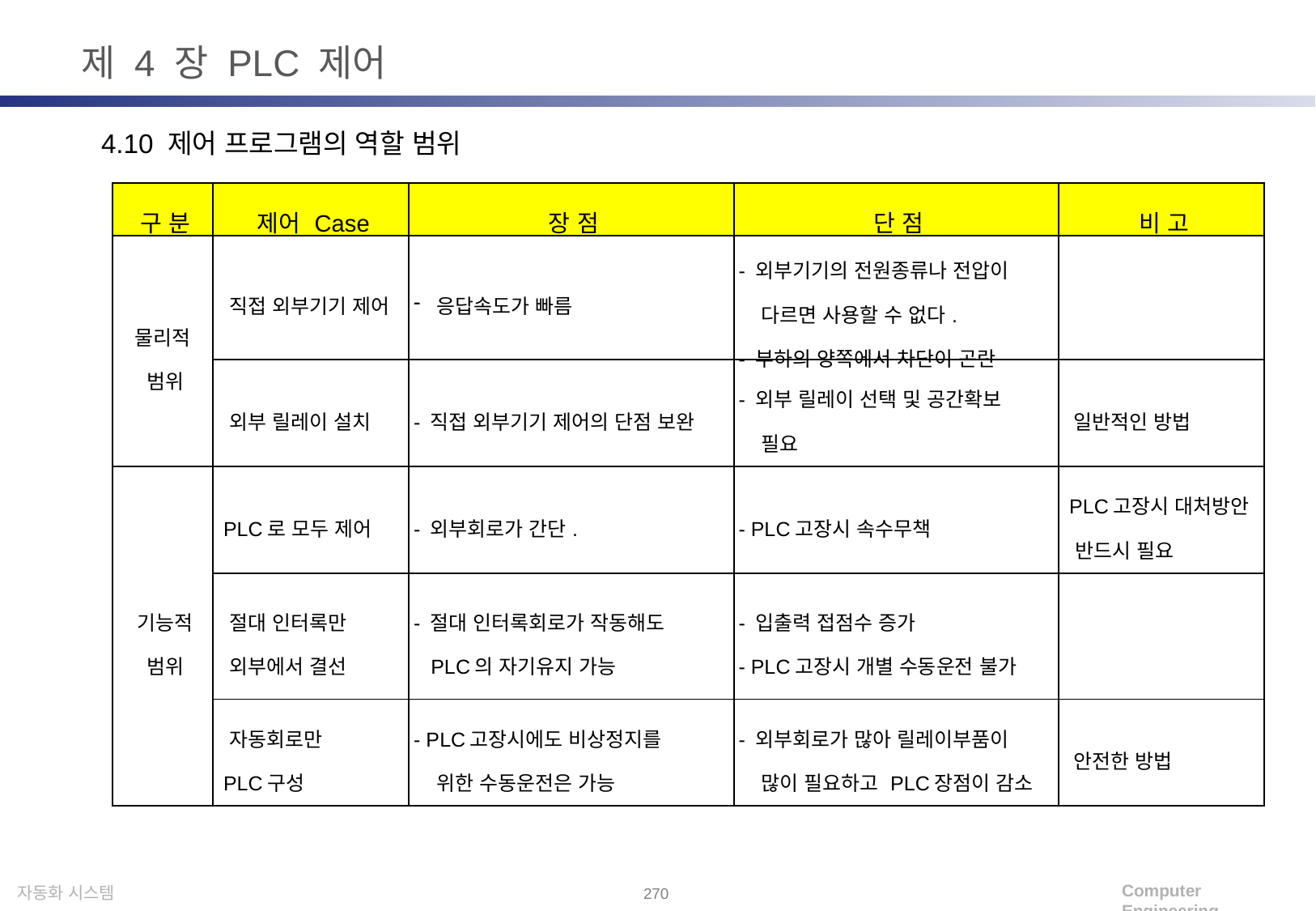

제 4 장 PLC 제어
4.10 제어 프로그램의 역할 범위
| 구 분 | 제어 Case | 장 점 | 단 점 | 비 고 |
| --- | --- | --- | --- | --- |
| 물리적 범위 | 직접 외부기기 제어 | 응답속도가 빠름 | - 외부기기의 전원종류나 전압이 다르면 사용할 수 없다. - 부하의 양쪽에서 차단이 곤란 |  |
|  | 외부 릴레이 설치 | - 직접 외부기기 제어의 단점 보완 | - 외부 릴레이 선택 및 공간확보 필요 | 일반적인 방법 |
| 기능적 범위 | PLC로 모두 제어 | - 외부회로가 간단. | - PLC고장시 속수무책 | PLC고장시 대처방안 반드시 필요 |
|  | 절대 인터록만 외부에서 결선 | - 절대 인터록회로가 작동해도 PLC의 자기유지 가능 | - 입출력 접점수 증가 - PLC고장시 개별 수동운전 불가 |  |
|  | 자동회로만 PLC구성 | - PLC고장시에도 비상정지를 위한 수동운전은 가능 | - 외부회로가 많아 릴레이부품이 많이 필요하고 PLC장점이 감소 | 안전한 방법 |